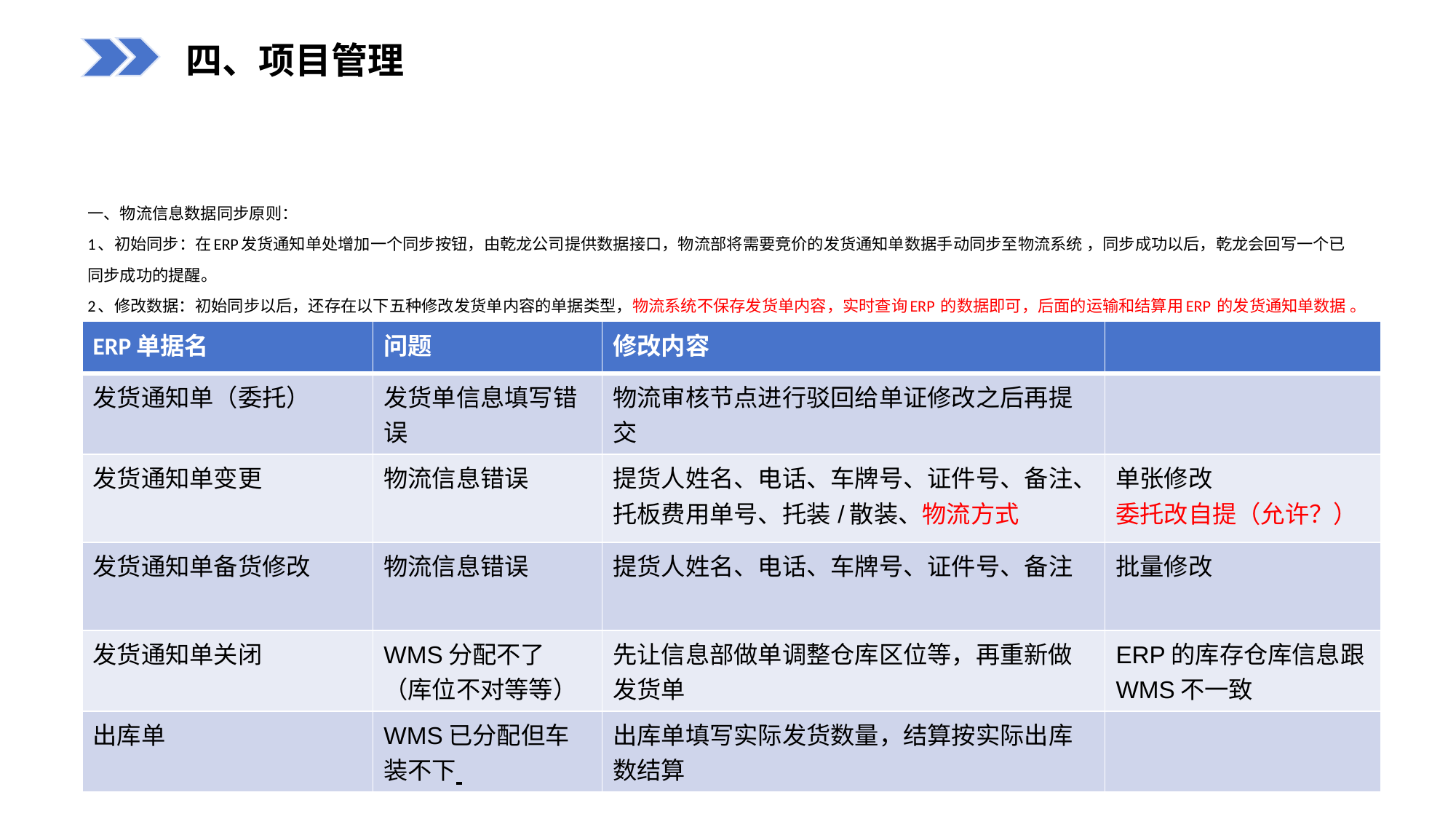

四、项目管理

# 一、物流信息数据同步原则： 1、初始同步：在ERP发货通知单处增加一个同步按钮，由乾龙公司提供数据接口，物流部将需要竞价的发货通知单数据手动同步至物流系统 ，同步成功以后，乾龙会回写一个已同步成功的提醒。 2、修改数据：初始同步以后，还存在以下五种修改发货单内容的单据类型，物流系统不保存发货单内容，实时查询ERP 的数据即可，后面的运输和结算用ERP 的发货通知单数据 。
| ERP单据名 | 问题 | 修改内容 |  |
| --- | --- | --- | --- |
| 发货通知单（委托） | 发货单信息填写错误 | 物流审核节点进行驳回给单证修改之后再提交 |  |
| 发货通知单变更 | 物流信息错误 | 提货人姓名、电话、车牌号、证件号、备注、托板费用单号、托装/散装、物流方式 | 单张修改 委托改自提（允许？） |
| 发货通知单备货修改 | 物流信息错误 | 提货人姓名、电话、车牌号、证件号、备注 | 批量修改 |
| 发货通知单关闭 | WMS分配不了（库位不对等等） | 先让信息部做单调整仓库区位等，再重新做发货单 | ERP的库存仓库信息跟WMS不一致 |
| 出库单 | WMS已分配但车装不下 | 出库单填写实际发货数量，结算按实际出库数结算 |  |